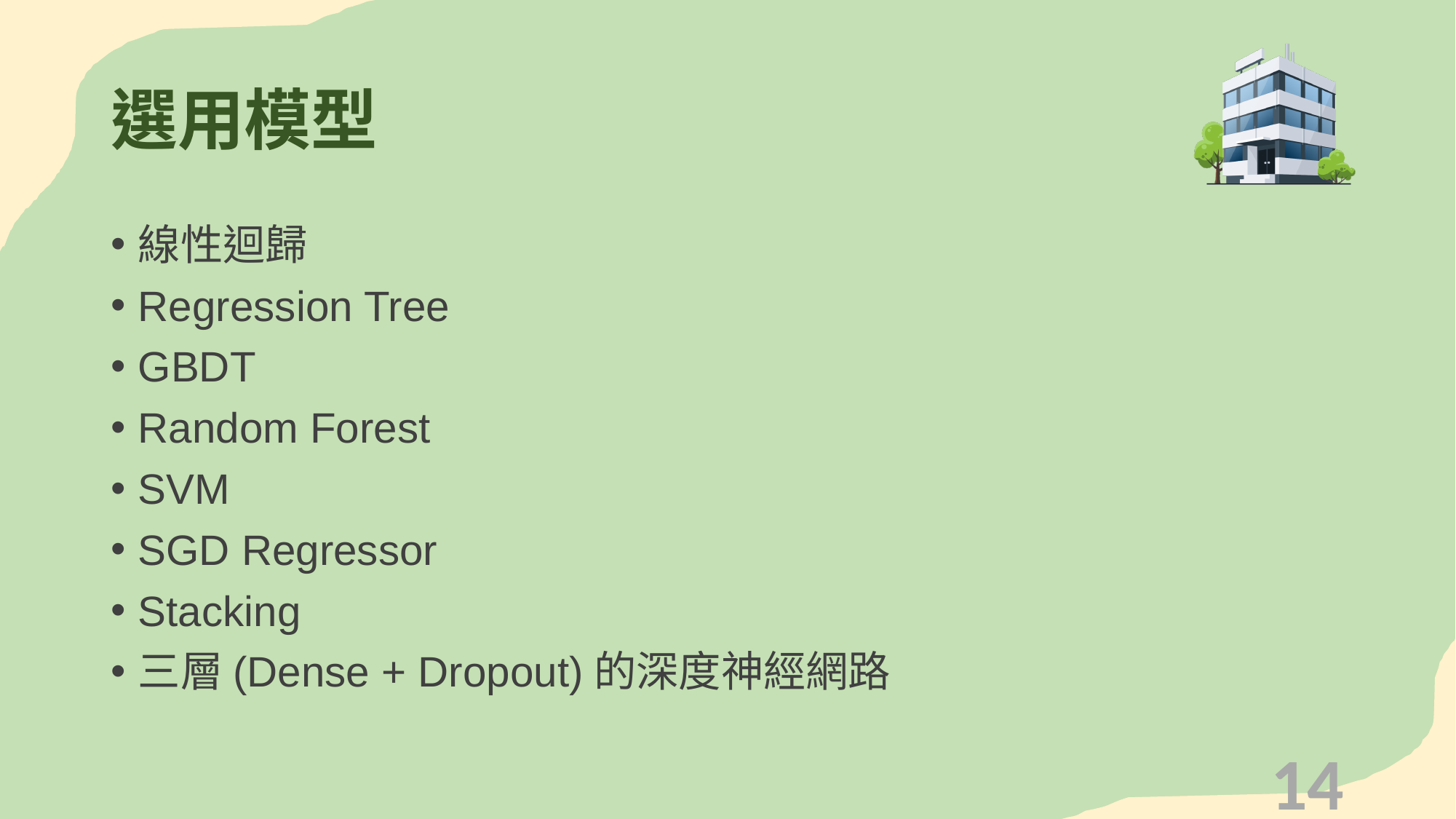

# 選用模型
線性迴歸
Regression Tree
GBDT
Random Forest
SVM
SGD Regressor
Stacking
三層(Dense + Dropout)的深度神經網路
14